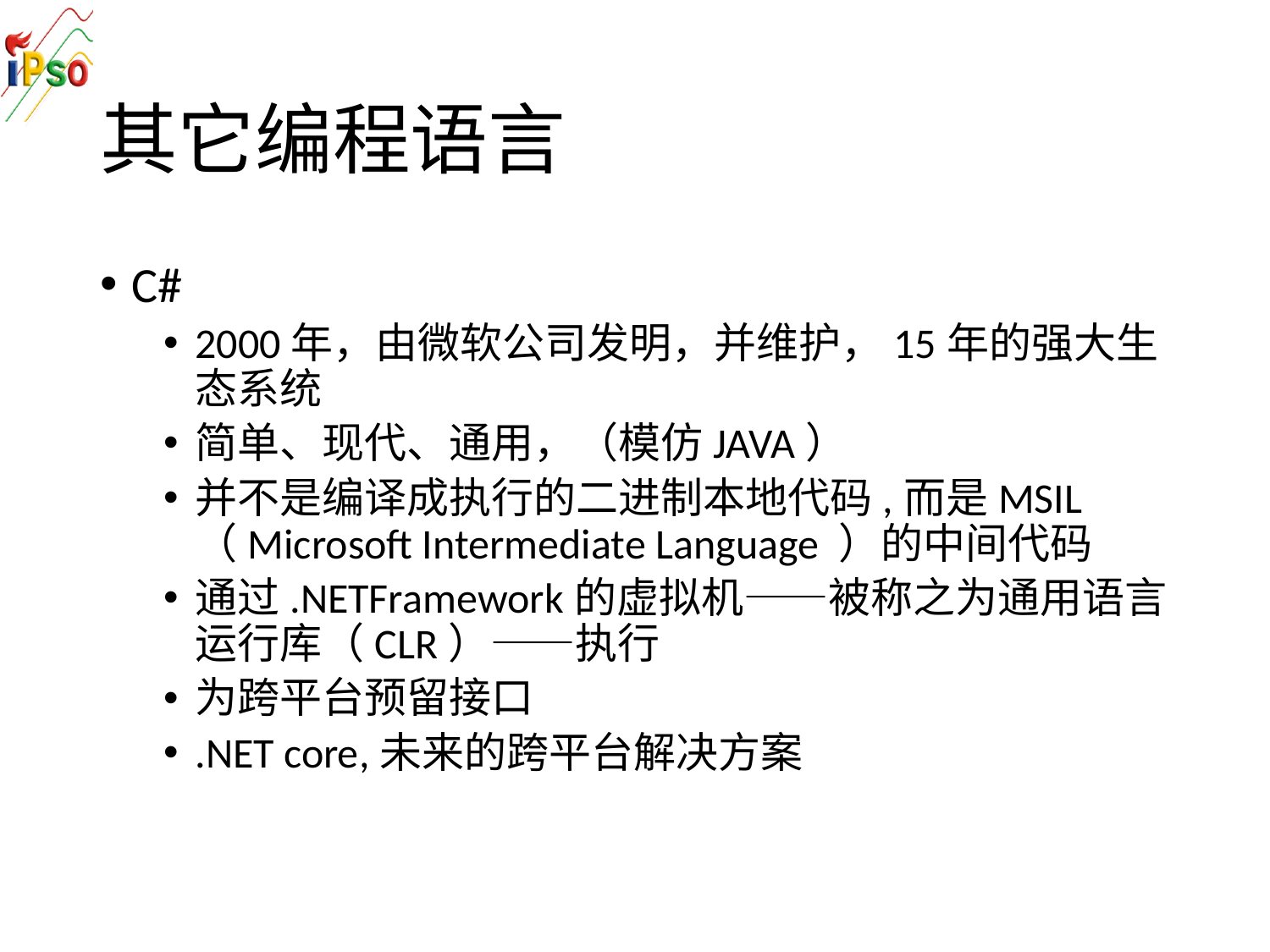

# 其它编程语言
C#
2000年，由微软公司发明，并维护，15年的强大生态系统
简单、现代、通用，（模仿JAVA）
并不是编译成执行的二进制本地代码,而是MSIL（Microsoft Intermediate Language ）的中间代码
通过.NETFramework的虚拟机——被称之为通用语言运行库（CLR）——执行
为跨平台预留接口
.NET core,未来的跨平台解决方案